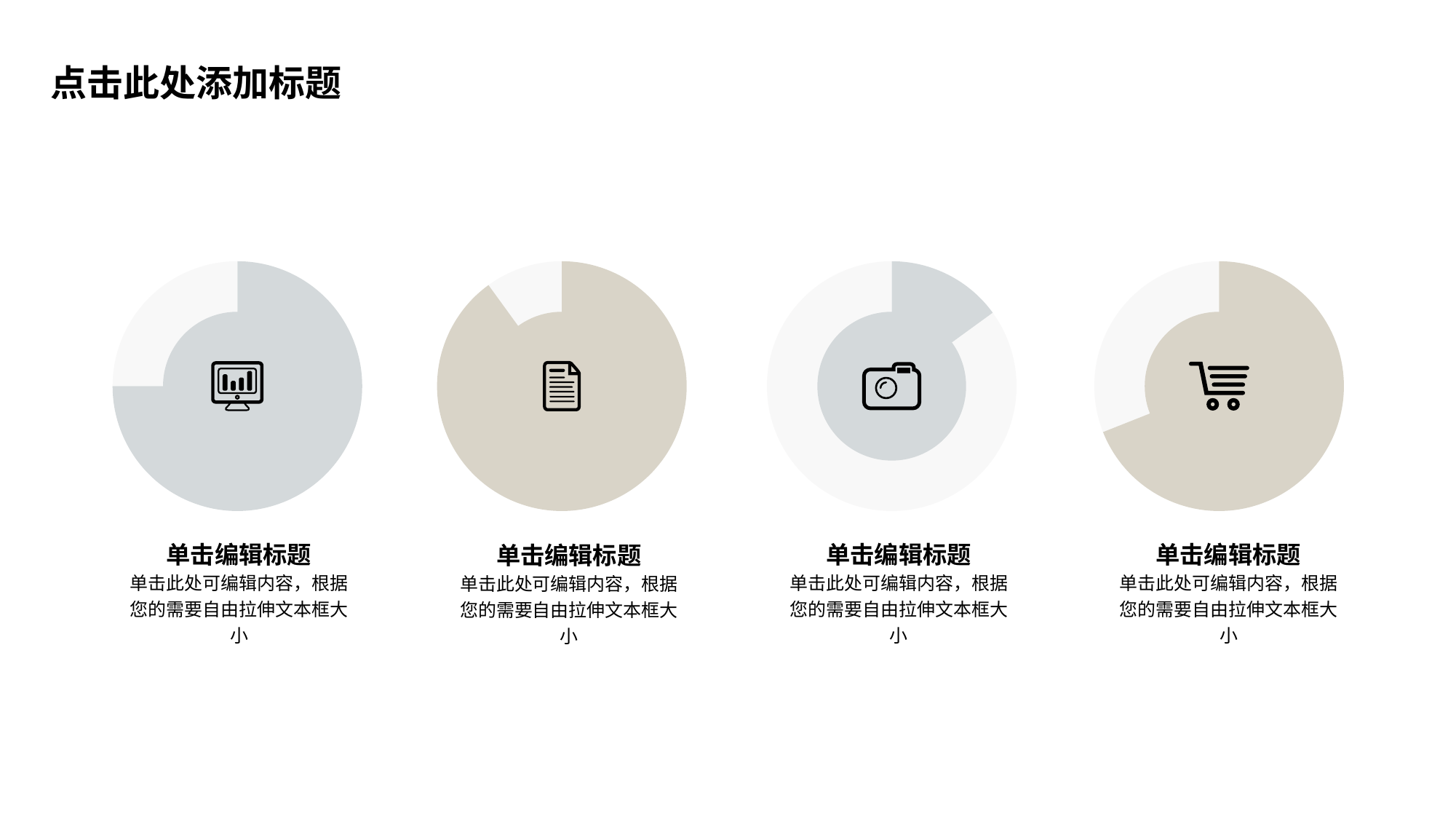

点击此处添加标题

### Chart

| Category | Sales |
|---|---|
| 1st Qtr | 75.0 |
| 2nd Qtr | 25.0 |

### Chart

| Category | Sales |
|---|---|
| 1st Qtr | 90.0 |
| 2nd Qtr | 10.0 |

### Chart

| Category | Sales |
|---|---|
| 1st Qtr | 15.0 |
| 2nd Qtr | 85.0 |

### Chart

| Category | Sales |
|---|---|
| 1st Qtr | 69.0 |
| 2nd Qtr | 31.0 |

单击编辑标题
单击此处可编辑内容，根据您的需要自由拉伸文本框大小
单击编辑标题
单击此处可编辑内容，根据您的需要自由拉伸文本框大小
单击编辑标题
单击此处可编辑内容，根据您的需要自由拉伸文本框大小
单击编辑标题
单击此处可编辑内容，根据您的需要自由拉伸文本框大小